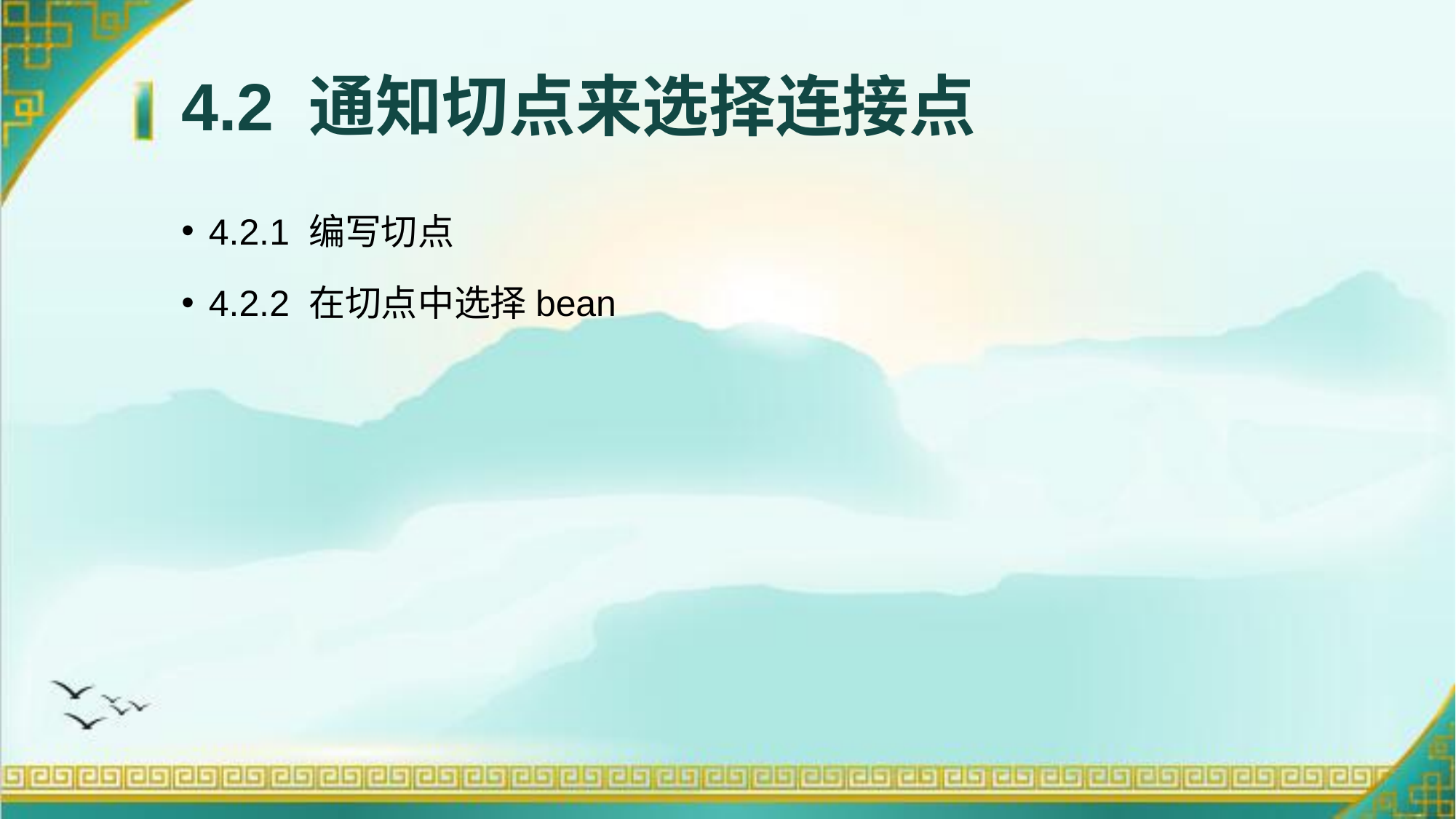

# 4.2 通知切点来选择连接点
4.2.1 编写切点
4.2.2 在切点中选择bean